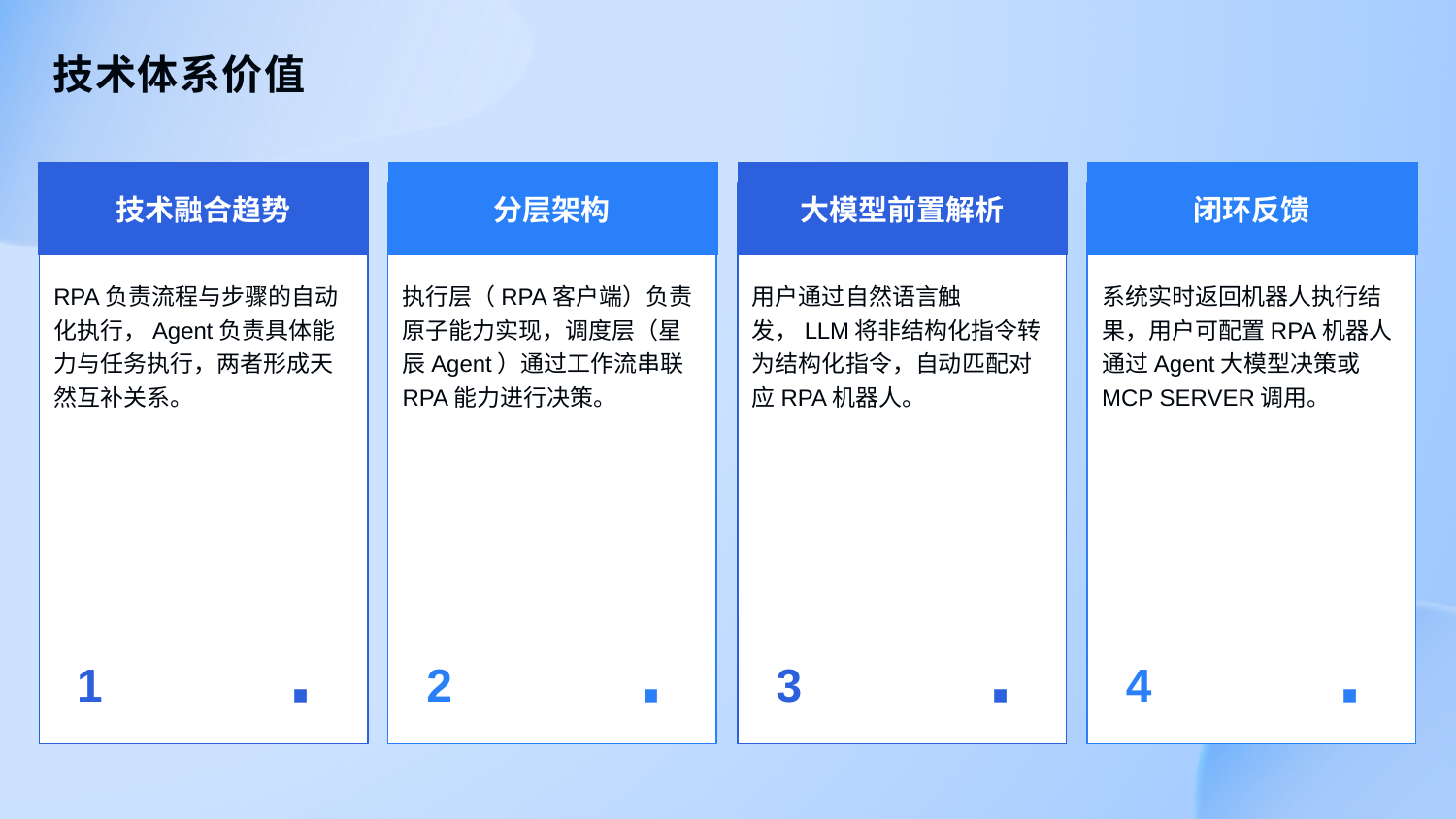

技术体系价值

技术融合趋势
分层架构
大模型前置解析
闭环反馈

RPA负责流程与步骤的自动化执行，Agent负责具体能力与任务执行，两者形成天然互补关系。
执行层（RPA客户端）负责原子能力实现，调度层（星辰Agent）通过工作流串联RPA能力进行决策。
用户通过自然语言触发，LLM将非结构化指令转为结构化指令，自动匹配对应RPA机器人。
系统实时返回机器人执行结果，用户可配置RPA机器人通过Agent大模型决策或MCP SERVER调用。
·
·
·
·
1
2
3
4